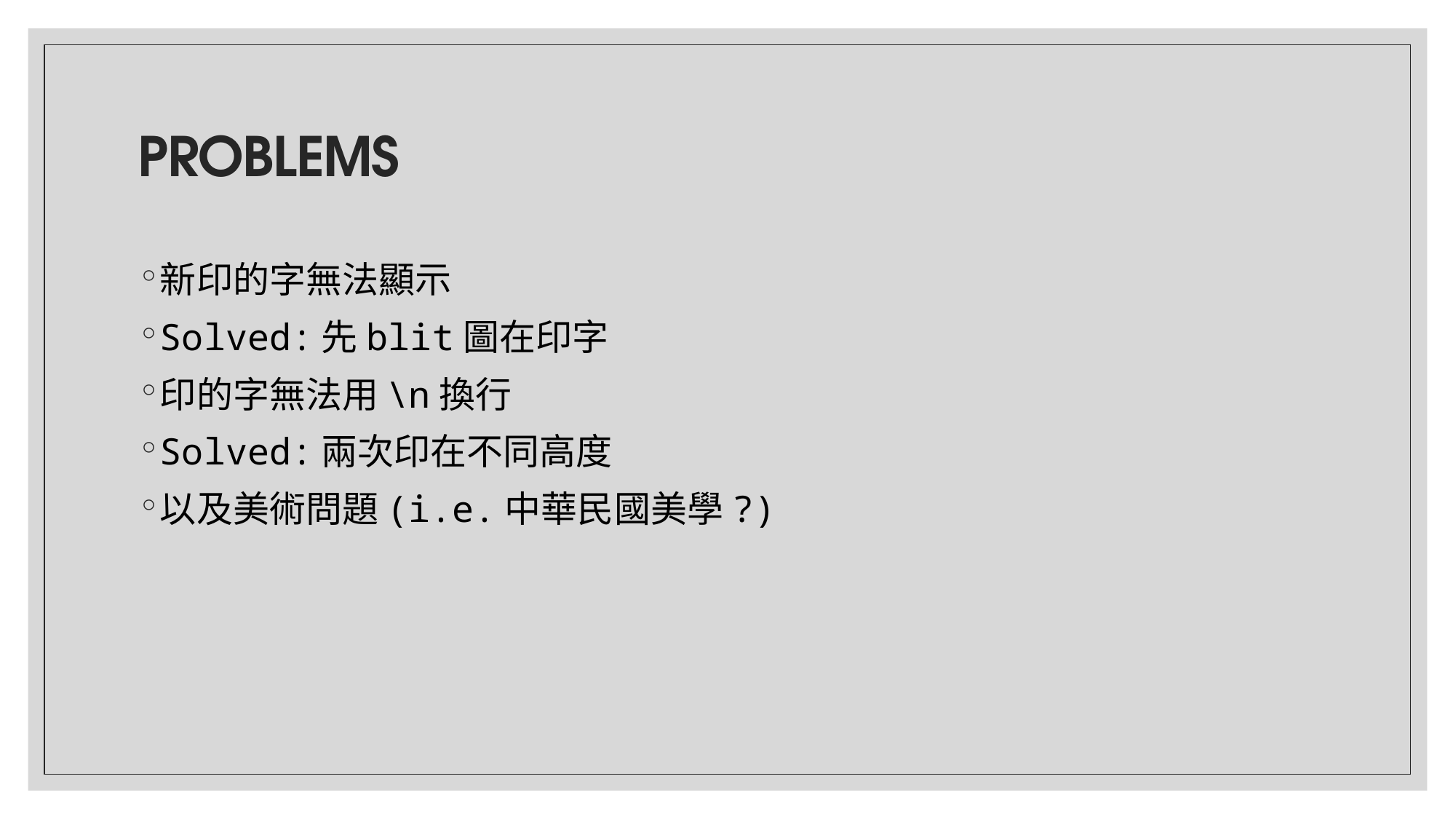

# PROBLEMS
新印的字無法顯示
Solved:先blit圖在印字
印的字無法用\n換行
Solved:兩次印在不同高度
以及美術問題(i.e.中華民國美學?)